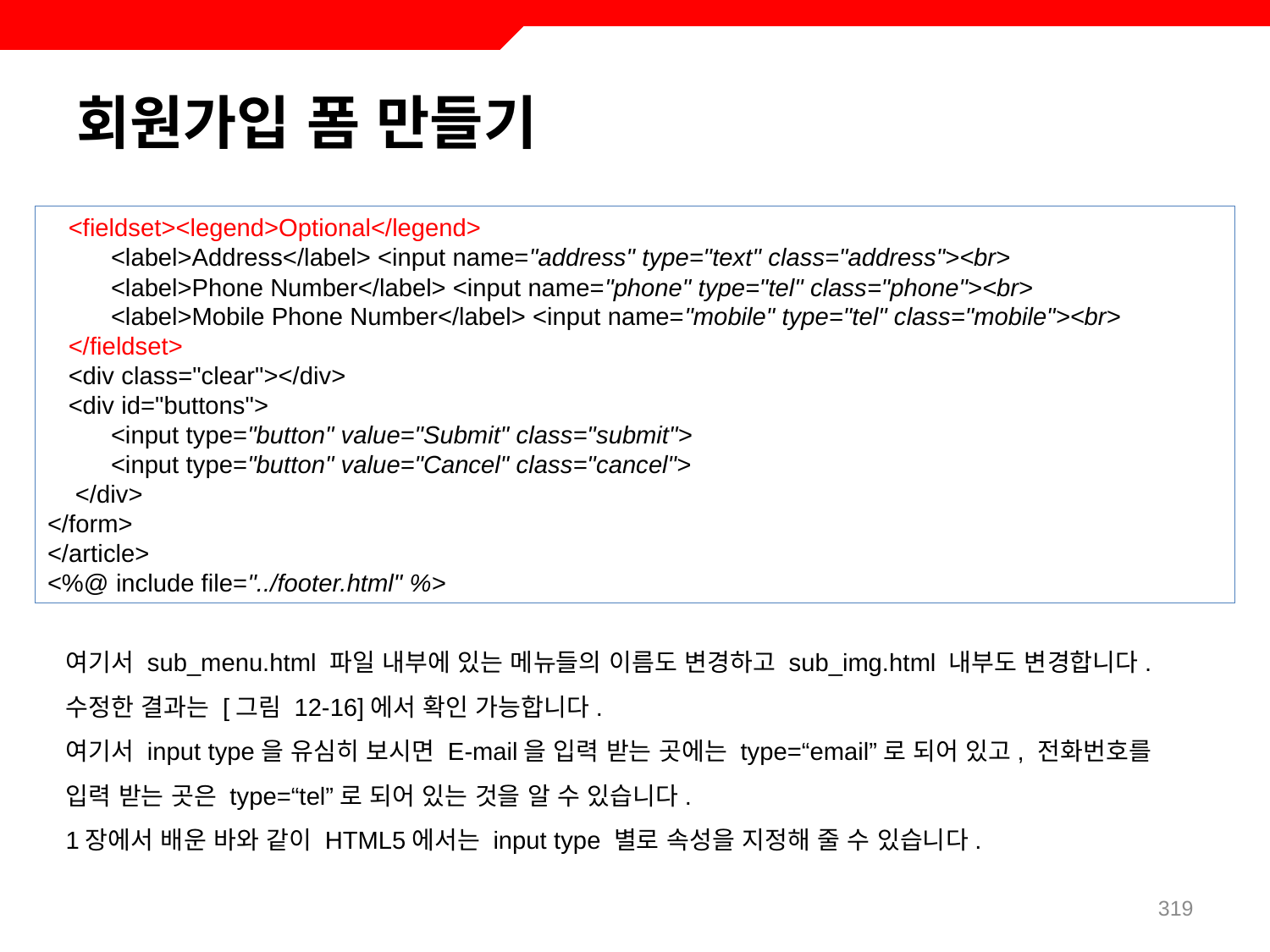

# 회원가입 폼 만들기
   <fieldset><legend>Optional</legend>
<label>Address</label> <input name="address" type="text" class="address"><br>
<label>Phone Number</label> <input name="phone" type="tel" class="phone"><br>
<label>Mobile Phone Number</label> <input name="mobile" type="tel" class="mobile"><br>
   </fieldset>
   <div class="clear"></div>
   <div id="buttons">
<input type="button" value="Submit" class="submit">
<input type="button" value="Cancel" class="cancel">
    </div>
</form>
</article>
<%@ include file="../footer.html" %>
여기서 sub_menu.html 파일 내부에 있는 메뉴들의 이름도 변경하고 sub_img.html 내부도 변경합니다. 수정한 결과는 [그림 12-16]에서 확인 가능합니다.
여기서 input type을 유심히 보시면 E-mail을 입력 받는 곳에는 type=“email”로 되어 있고, 전화번호를 입력 받는 곳은 type=“tel”로 되어 있는 것을 알 수 있습니다.
1장에서 배운 바와 같이 HTML5에서는 input type 별로 속성을 지정해 줄 수 있습니다.
319